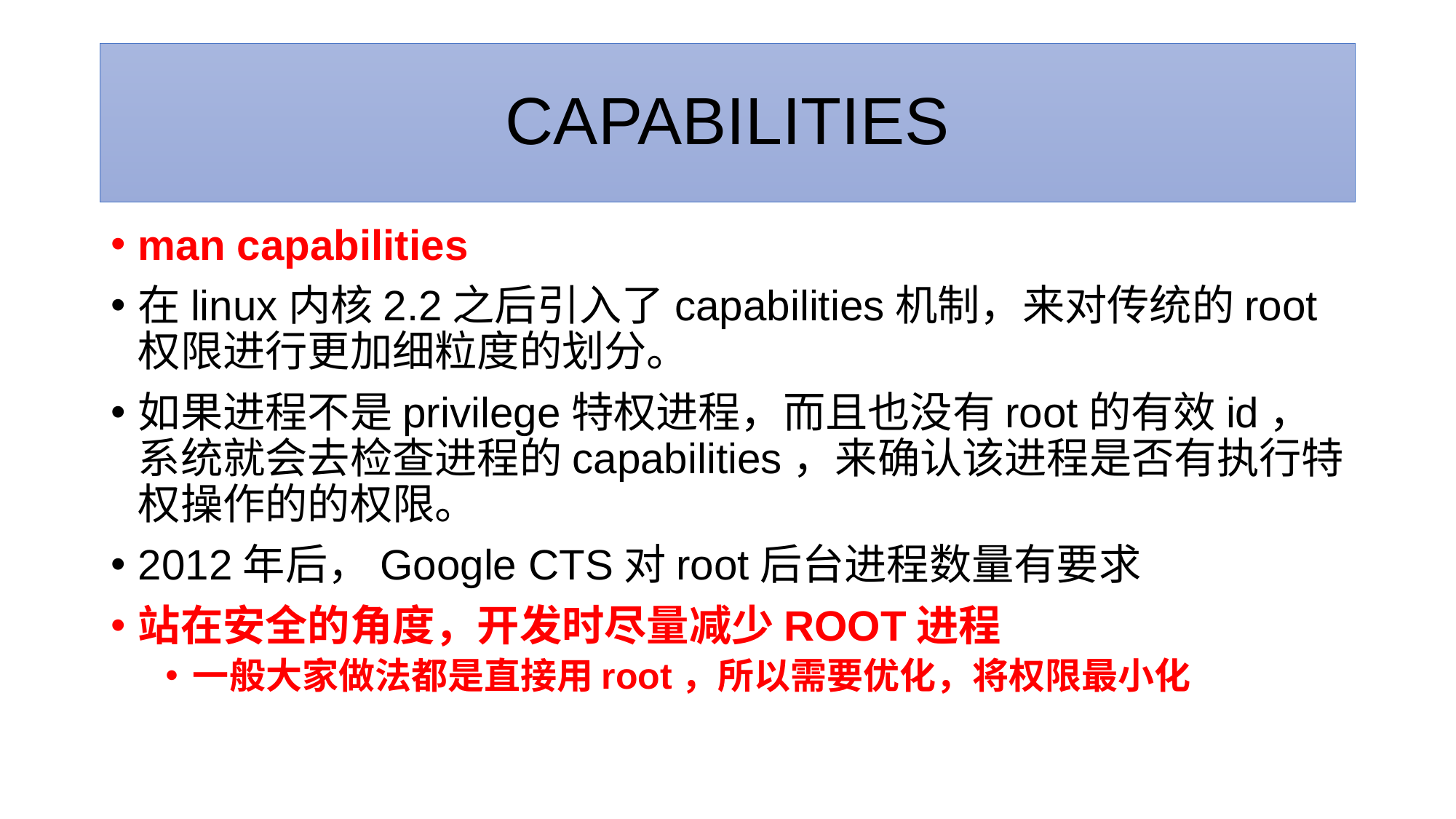

# CAPABILITIES
man capabilities
在linux内核2.2之后引入了capabilities机制，来对传统的root权限进行更加细粒度的划分。
如果进程不是privilege特权进程，而且也没有root的有效id，系统就会去检查进程的capabilities，来确认该进程是否有执行特权操作的的权限。
2012年后，Google CTS对root后台进程数量有要求
站在安全的角度，开发时尽量减少ROOT进程
一般大家做法都是直接用root，所以需要优化，将权限最小化